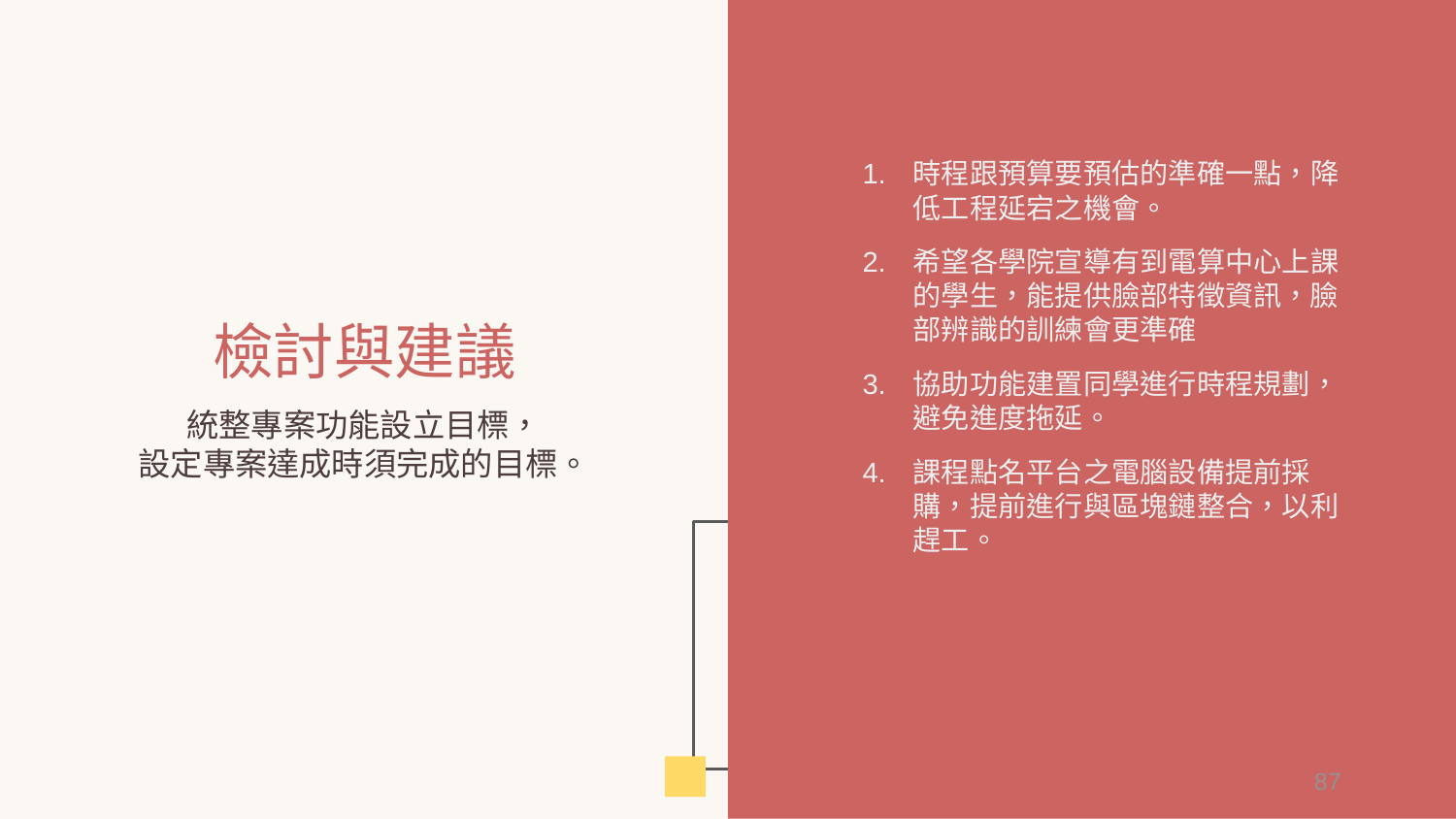

時程跟預算要預估的準確一點，降低工程延宕之機會。
希望各學院宣導有到電算中心上課的學生，能提供臉部特徵資訊，臉部辨識的訓練會更準確
協助功能建置同學進行時程規劃，避免進度拖延。
課程點名平台之電腦設備提前採購，提前進行與區塊鏈整合，以利趕工。

# 檢討與建議
統整專案功能設立目標，
設定專案達成時須完成的目標。
87